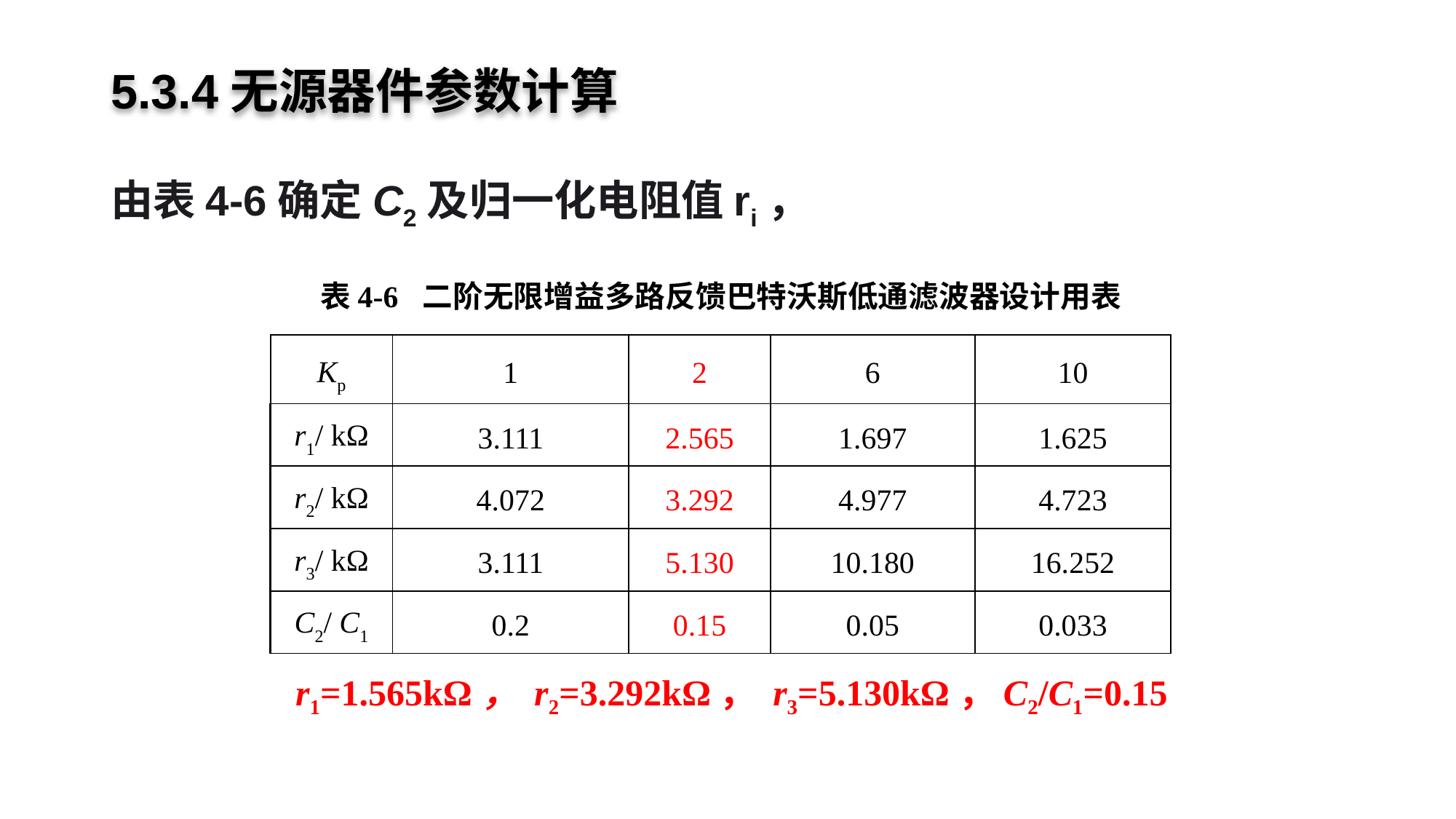

# 5.3.4无源器件参数计算
由表4-6确定C2及归一化电阻值ri，

表4-6  二阶无限增益多路反馈巴特沃斯低通滤波器设计用表
| Kp | 1 | 2 | 6 | 10 |
| --- | --- | --- | --- | --- |
| r1/ kΩ | 3.111 | 2.565 | 1.697 | 1.625 |
| r2/ kΩ | 4.072 | 3.292 | 4.977 | 4.723 |
| r3/ kΩ | 3.111 | 5.130 | 10.180 | 16.252 |
| C2/ C1 | 0.2 | 0.15 | 0.05 | 0.033 |
r1=1.565kΩ， r2=3.292kΩ， r3=5.130kΩ，C2/C1=0.15